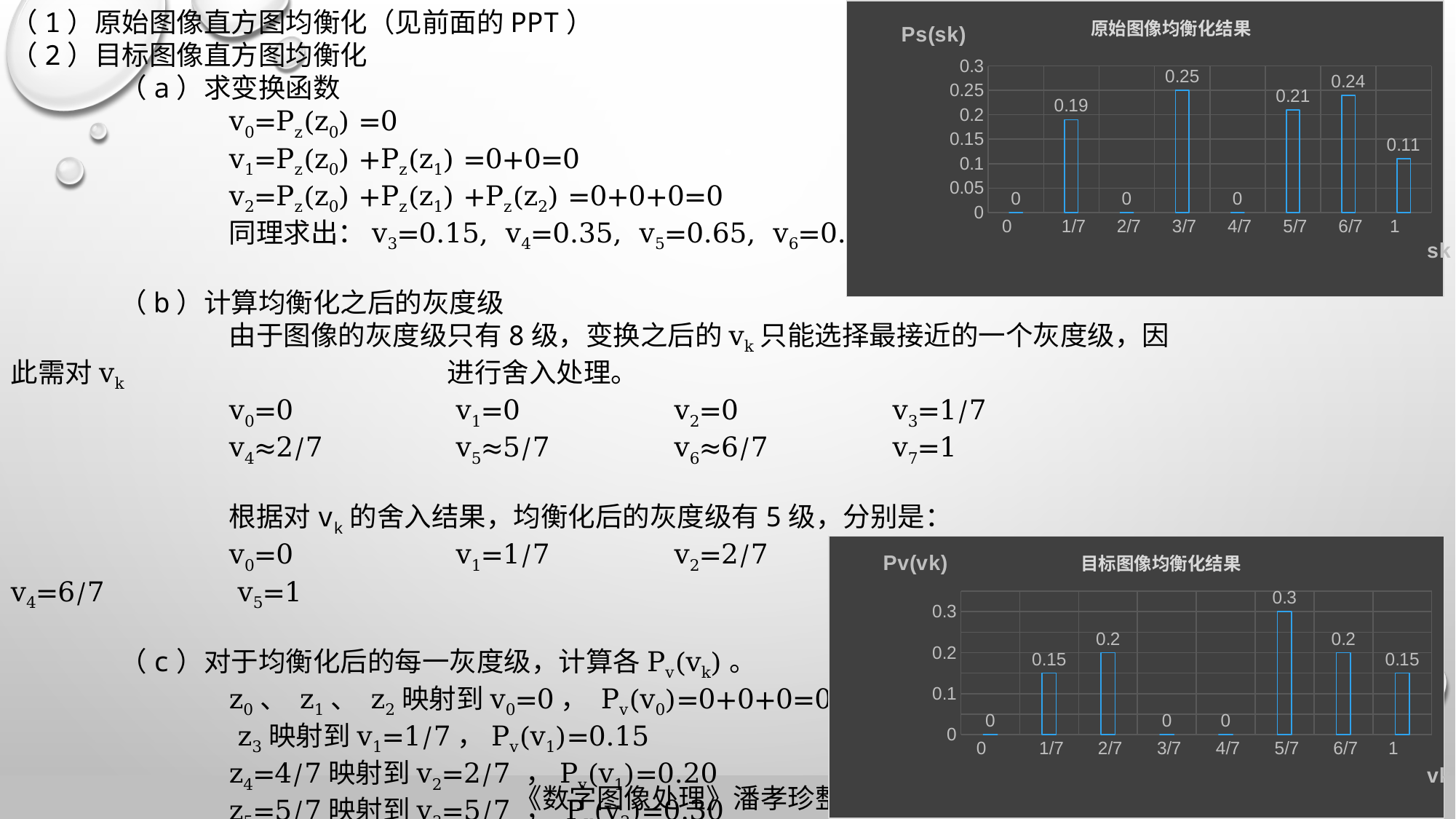

（1）原始图像直方图均衡化（见前面的PPT）
（2）目标图像直方图均衡化
	（a）求变换函数
		v0=Pz(z0) =0
		v1=Pz(z0) +Pz(z1) =0+0=0
		v2=Pz(z0) +Pz(z1) +Pz(z2) =0+0+0=0
		同理求出：v3=0.15,  v4=0.35,  v5=0.65,  v6=0.85,  v7=1

	（b）计算均衡化之后的灰度级
		由于图像的灰度级只有8级，变换之后的vk只能选择最接近的一个灰度级，因此需对vk			进行舍入处理。
		v0=0		 v1=0		 v2=0		 v3=1/7
		v4≈2/7		 v5≈5/7		 v6≈6/7		 v7=1

		根据对vk的舍入结果，均衡化后的灰度级有5级，分别是：
		v0=0		 v1=1/7		 v2=2/7		 v3=5/7		 v4=6/7		 v5=1

	（c）对于均衡化后的每一灰度级，计算各Pv(vk)。
		z0、 z1、 z2映射到v0=0， Pv(v0)=0+0+0=0
		 z3映射到v1=1/7，Pv(v1)=0.15
		z4=4/7映射到v2=2/7 ，Pv(v1)=0.20
		z5=5/7映射到v3=5/7 ， Pv(v2)=0.30
		z6=6/7映射到v4=6/7 ， Pv(v3)=0.20
		z7=1映射到v4=1 ，Pv(v4)=0.15

### Chart: 原始图像均衡化结果

| Category | 系列 1 |
|---|---|
| 0 | 0.0 |
| 0.14285714285714285 | 0.19 |
| 0.2857142857142857 | 0.0 |
| 0.42857142857142899 | 0.25 |
| 0.57142857142857195 | 0.0 |
| 0.71428571428571397 | 0.21 |
| 0.85714285714285698 | 0.24 |
| 1 | 0.11 |

### Chart: 目标图像均衡化结果

| Category | 系列 1 |
|---|---|
| 0 | 0.0 |
| 0.14285714285714285 | 0.15 |
| 0.2857142857142857 | 0.2 |
| 0.42857142857142899 | 0.0 |
| 0.57142857142857195 | 0.0 |
| 0.71428571428571397 | 0.3 |
| 0.85714285714285698 | 0.2 |
| 1 | 0.15 |